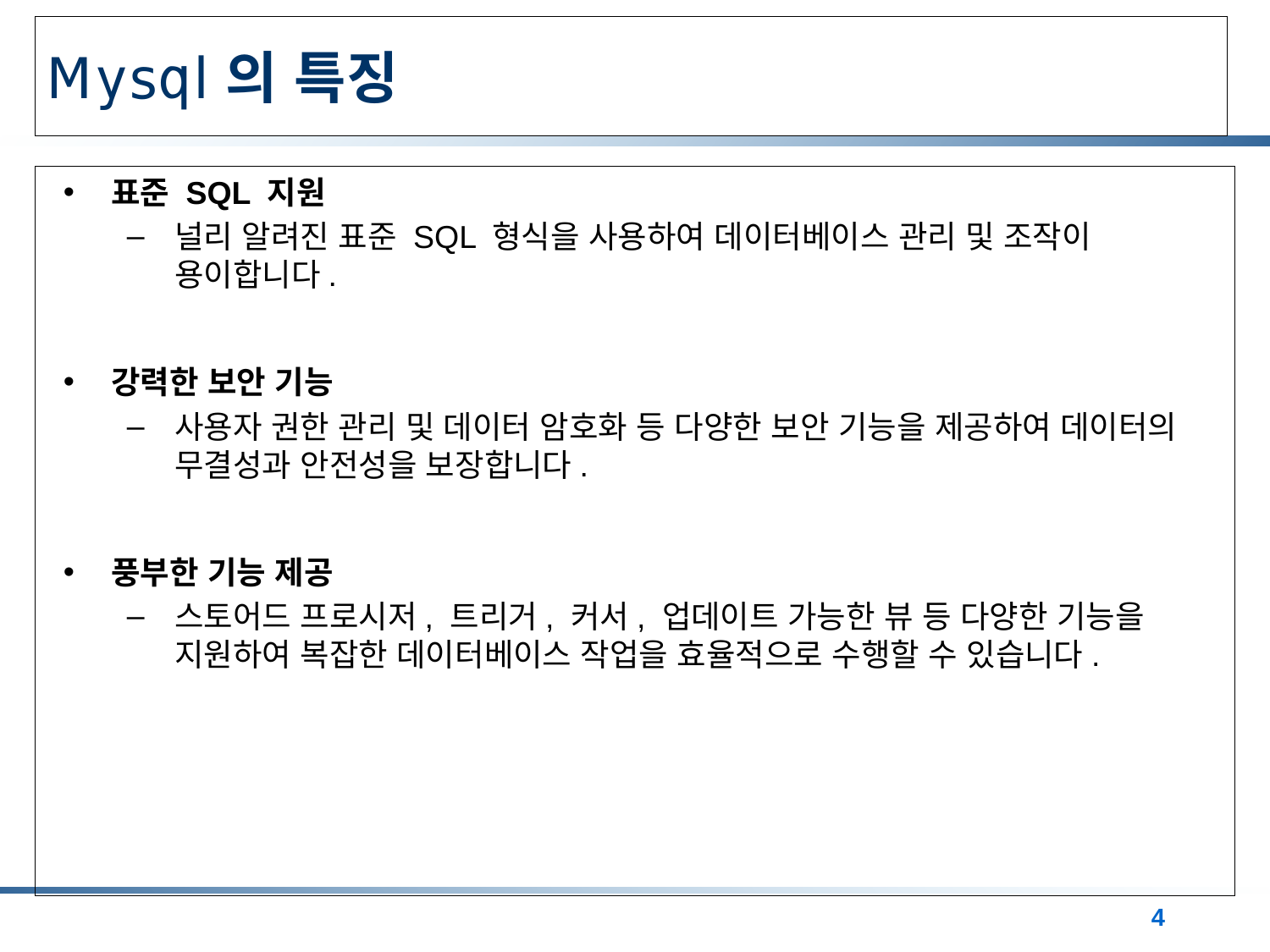

# Mysql의 특징
표준 SQL 지원
널리 알려진 표준 SQL 형식을 사용하여 데이터베이스 관리 및 조작이 용이합니다.

강력한 보안 기능
사용자 권한 관리 및 데이터 암호화 등 다양한 보안 기능을 제공하여 데이터의 무결성과 안전성을 보장합니다.

풍부한 기능 제공
스토어드 프로시저, 트리거, 커서, 업데이트 가능한 뷰 등 다양한 기능을 지원하여 복잡한 데이터베이스 작업을 효율적으로 수행할 수 있습니다.